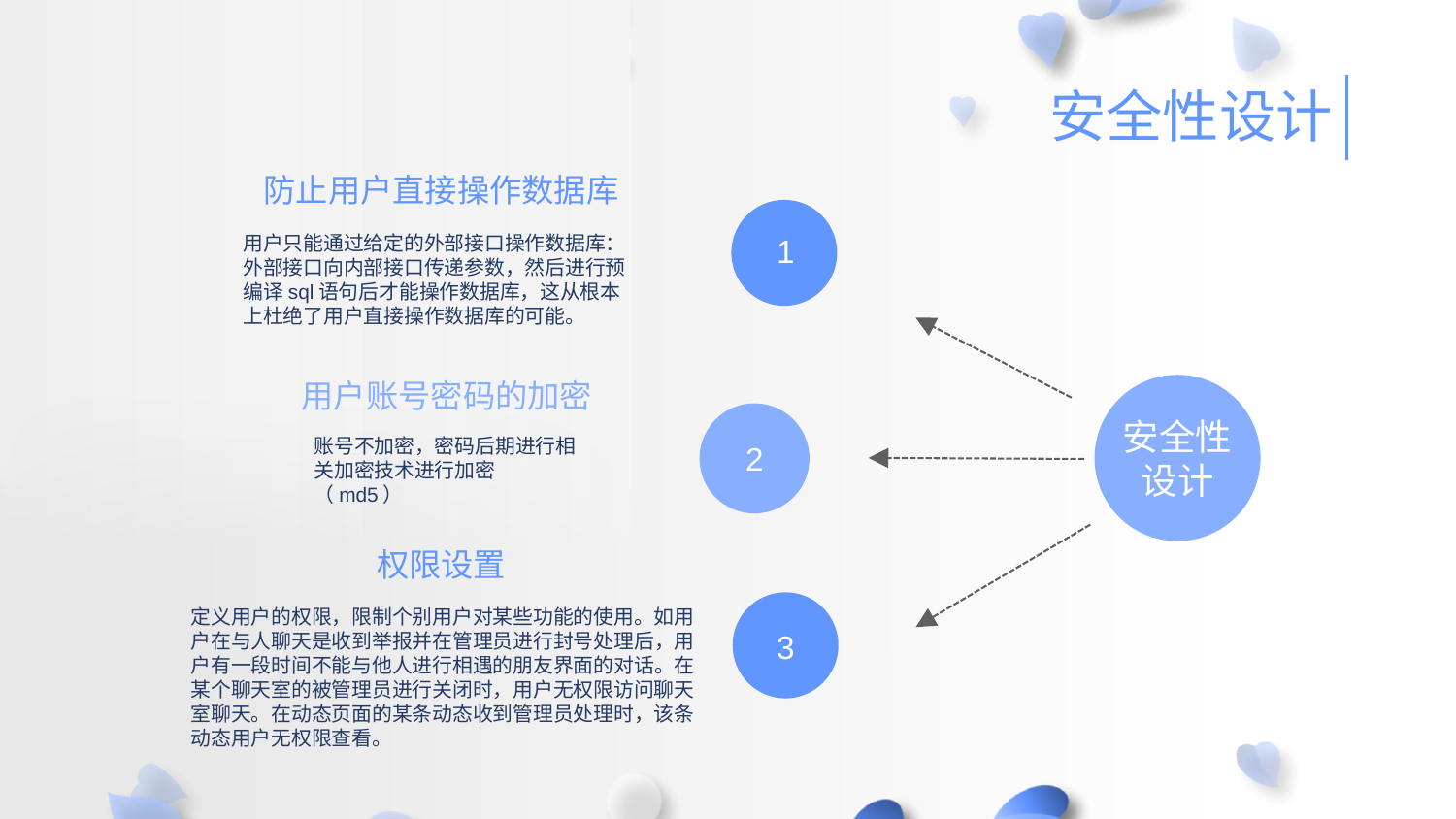

安全性设计
防止用户直接操作数据库

1
用户只能通过给定的外部接口操作数据库：外部接口向内部接口传递参数，然后进行预编译sql语句后才能操作数据库，这从根本上杜绝了用户直接操作数据库的可能。

安全性设计
用户账号密码的加密

2
账号不加密，密码后期进行相关加密技术进行加密（md5）

权限设置

3
定义用户的权限，限制个别用户对某些功能的使用。如用户在与人聊天是收到举报并在管理员进行封号处理后，用户有一段时间不能与他人进行相遇的朋友界面的对话。在某个聊天室的被管理员进行关闭时，用户无权限访问聊天室聊天。在动态页面的某条动态收到管理员处理时，该条动态用户无权限查看。